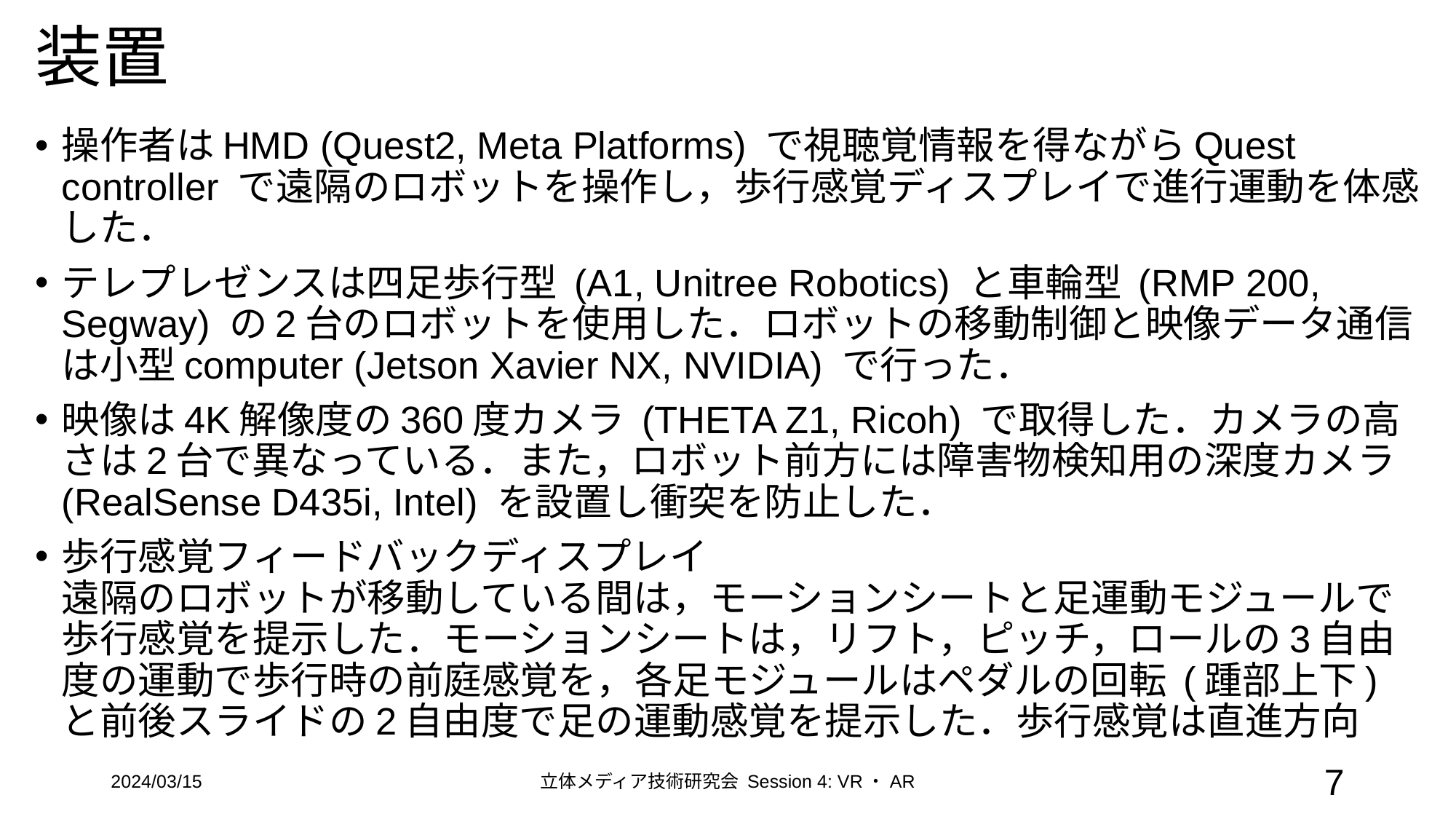

# 装置
操作者はHMD (Quest2, Meta Platforms) で視聴覚情報を得ながらQuest controller で遠隔のロボットを操作し，歩行感覚ディスプレイで進行運動を体感した．
テレプレゼンスは四足歩行型 (A1, Unitree Robotics) と車輪型 (RMP 200, Segway) の2台のロボットを使用した．ロボットの移動制御と映像データ通信は小型computer (Jetson Xavier NX, NVIDIA) で行った．
映像は4K解像度の360度カメラ (THETA Z1, Ricoh) で取得した．カメラの高さは2台で異なっている．また，ロボット前方には障害物検知用の深度カメラ (RealSense D435i, Intel) を設置し衝突を防止した．
歩行感覚フィードバックディスプレイ
遠隔のロボットが移動している間は，モーションシートと足運動モジュールで歩行感覚を提示した．モーションシートは，リフト，ピッチ，ロールの3自由度の運動で歩行時の前庭感覚を，各足モジュールはペダルの回転 (踵部上下) と前後スライドの2自由度で足の運動感覚を提示した．歩行感覚は直進方向
2024/03/15
立体メディア技術研究会 Session 4: VR・AR
7